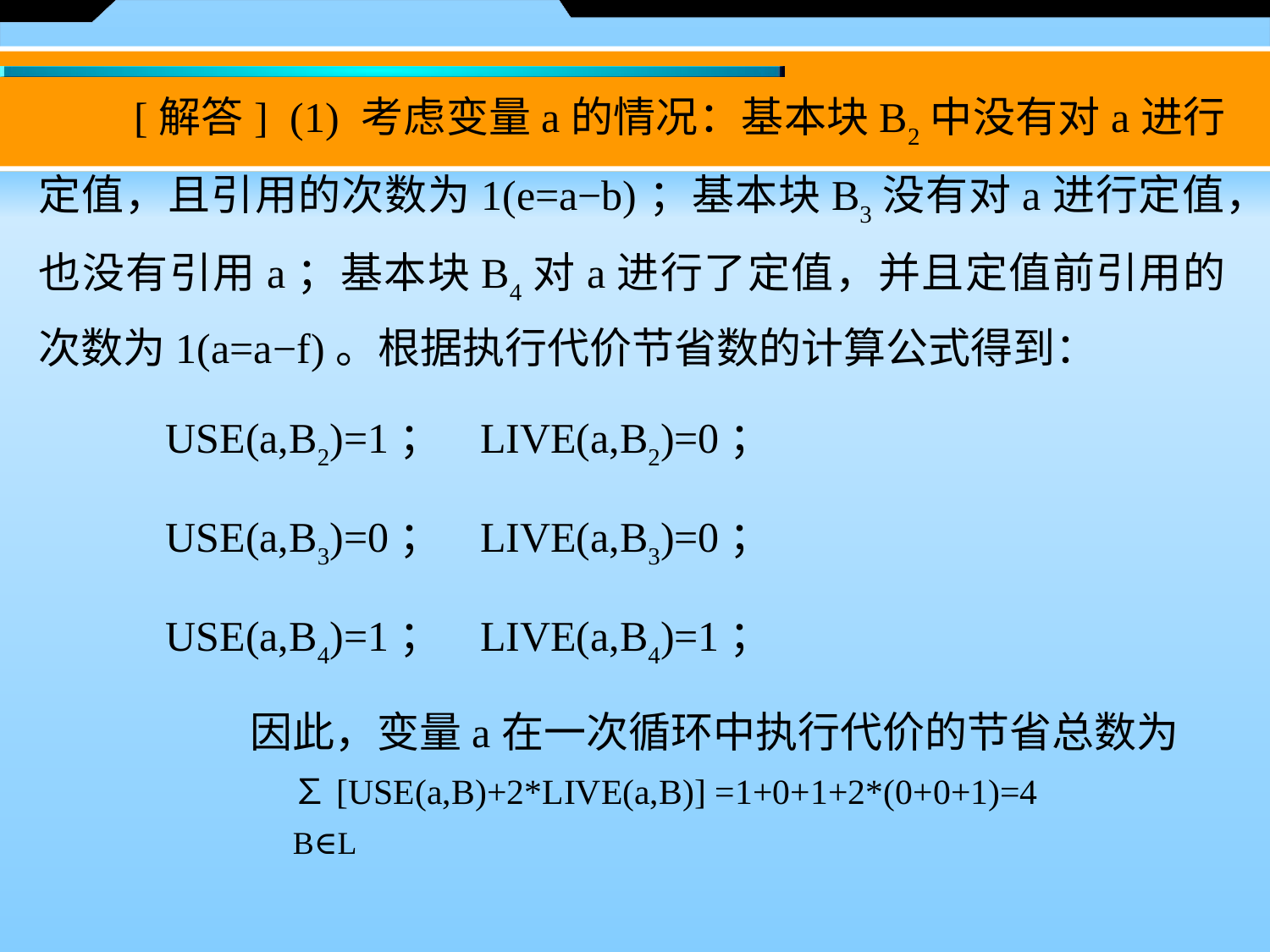

[解答]  (1) 考虑变量a的情况：基本块B2中没有对a进行定值，且引用的次数为1(e=a−b)；基本块B3没有对a进行定值，也没有引用a；基本块B4对a进行了定值，并且定值前引用的次数为1(a=a−f)。根据执行代价节省数的计算公式得到：
USE(a,B2)=1；   LIVE(a,B2)=0；
USE(a,B3)=0；   LIVE(a,B3)=0；
USE(a,B4)=1；   LIVE(a,B4)=1；
　　因此，变量a在一次循环中执行代价的节省总数为
　　	∑[USE(a,B)+2*LIVE(a,B)] =1+0+1+2*(0+0+1)=4
　　	B∈L